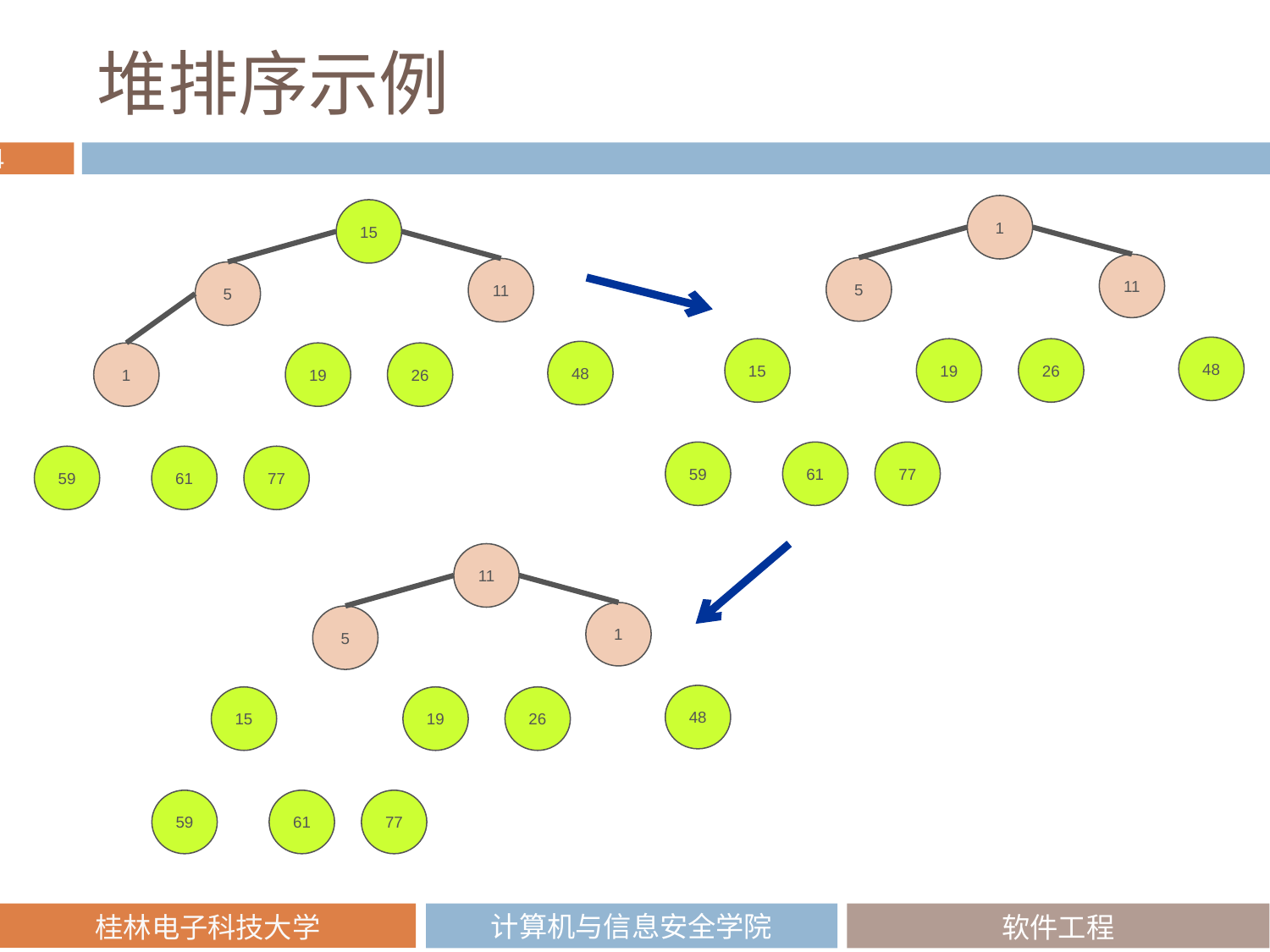

# 堆排序示例
1
15
11
5
11
5
48
15
26
19
48
1
26
19
59
61
77
59
61
77
11
1
5
48
15
26
19
59
61
77